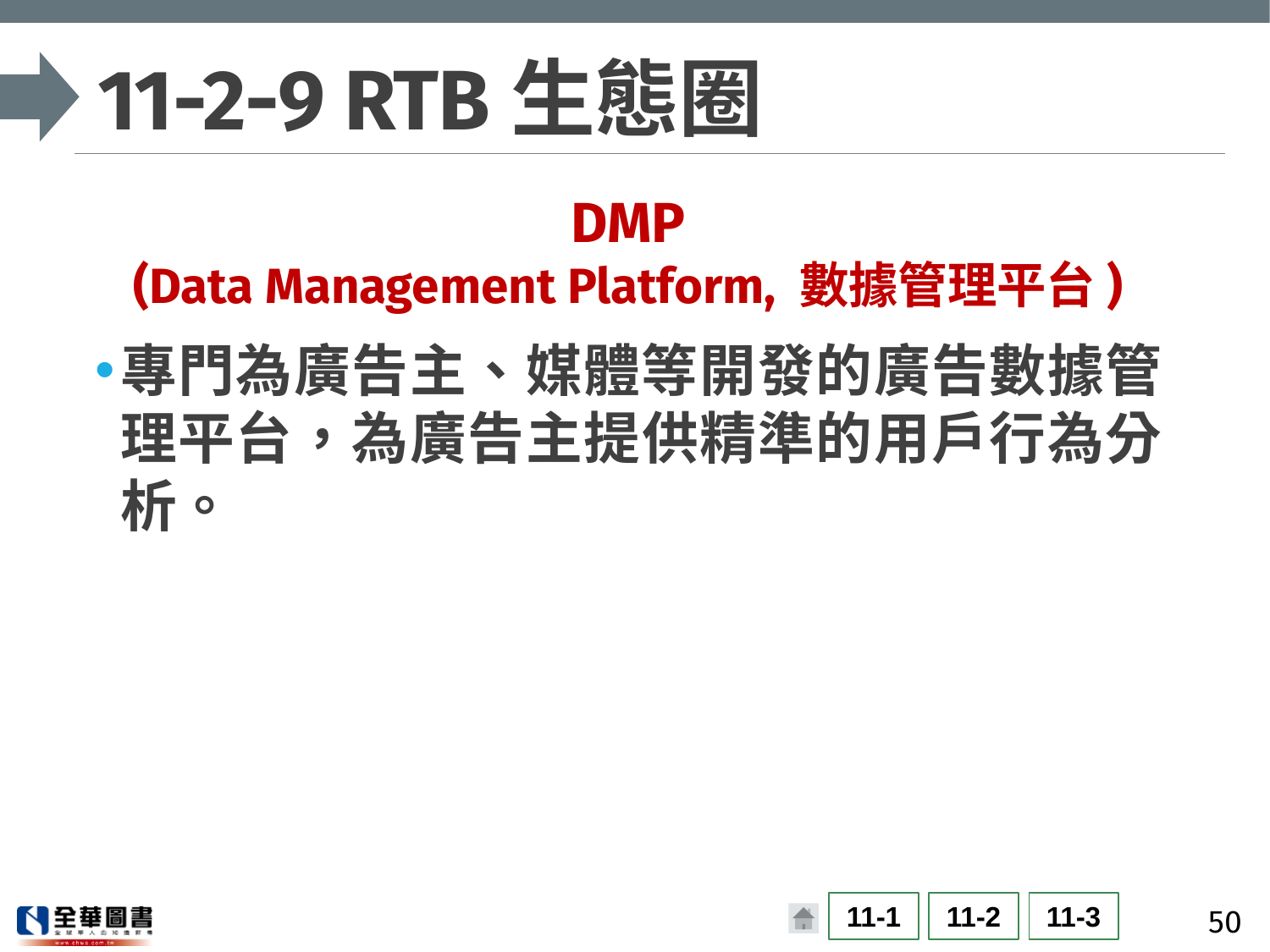

# 11-2-9 RTB生態圈
DMP
(Data Management Platform, 數據管理平台)
專門為廣告主、媒體等開發的廣告數據管理平台，為廣告主提供精準的用戶行為分析。
50